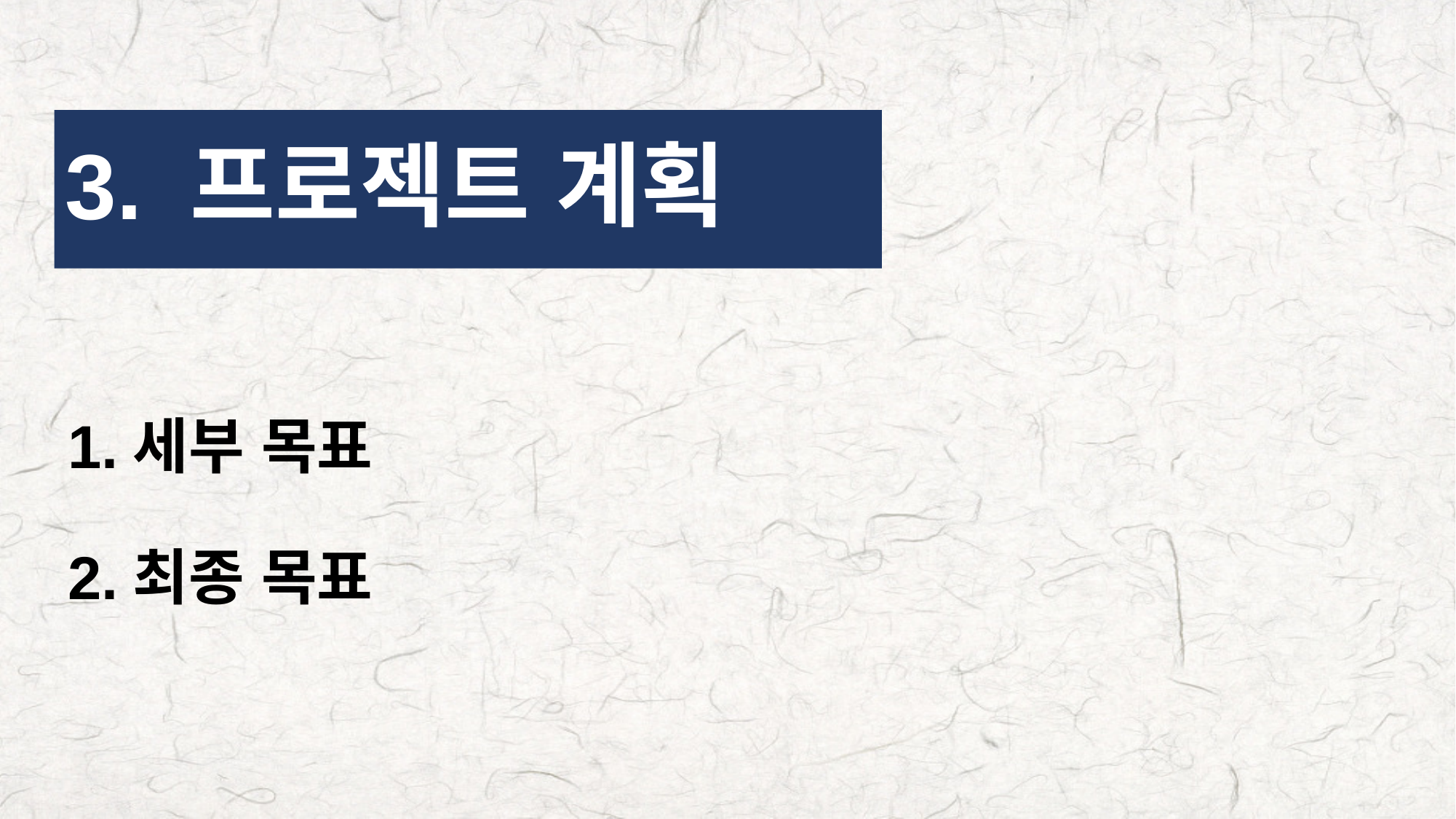

# 3. 프로젝트 계획
1.세부 목표

2.최종 목표